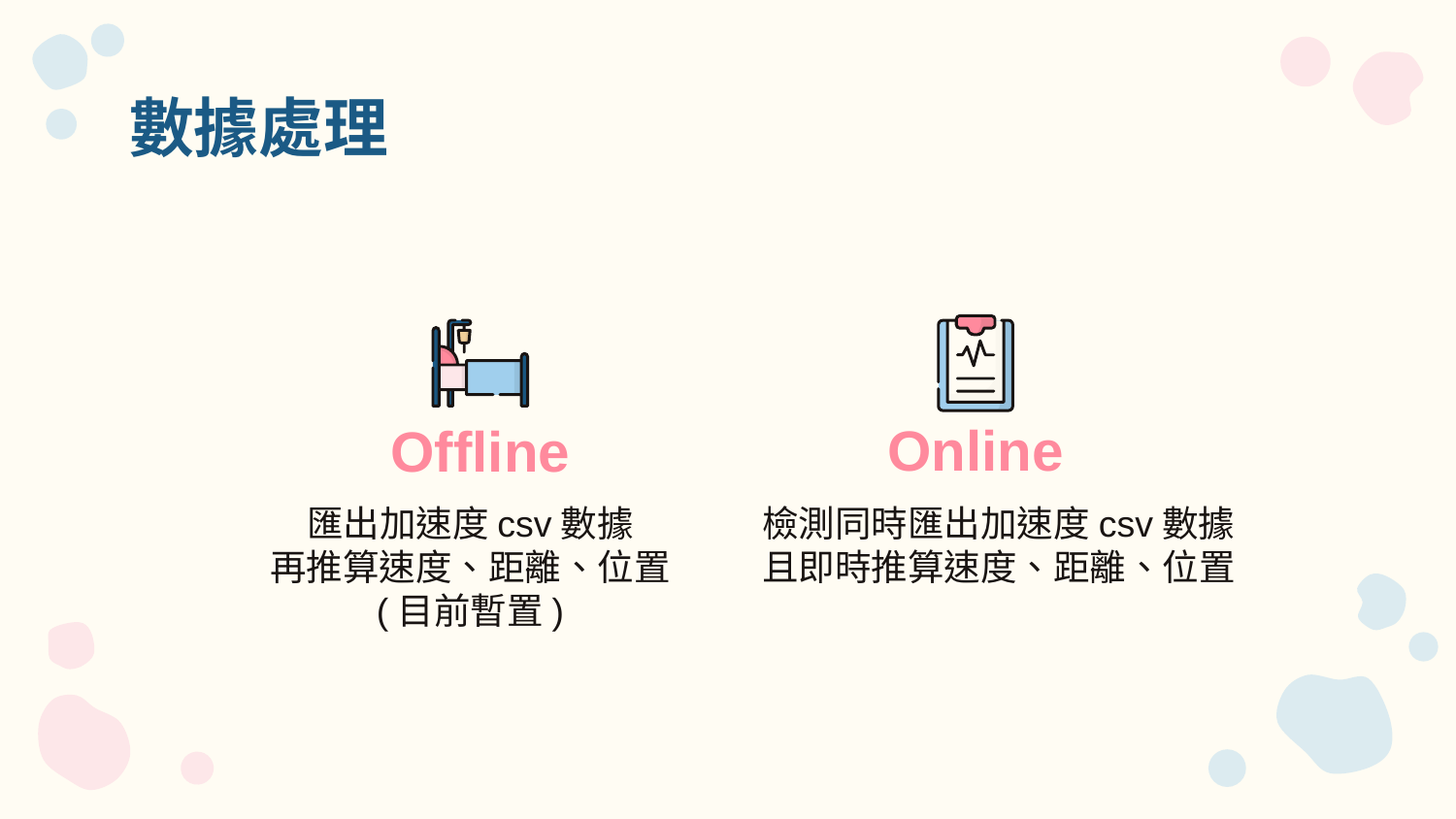

# 數據處理

Online
Offline
匯出加速度csv數據
再推算速度、距離、位置
(目前暫置)
檢測同時匯出加速度csv數據
且即時推算速度、距離、位置